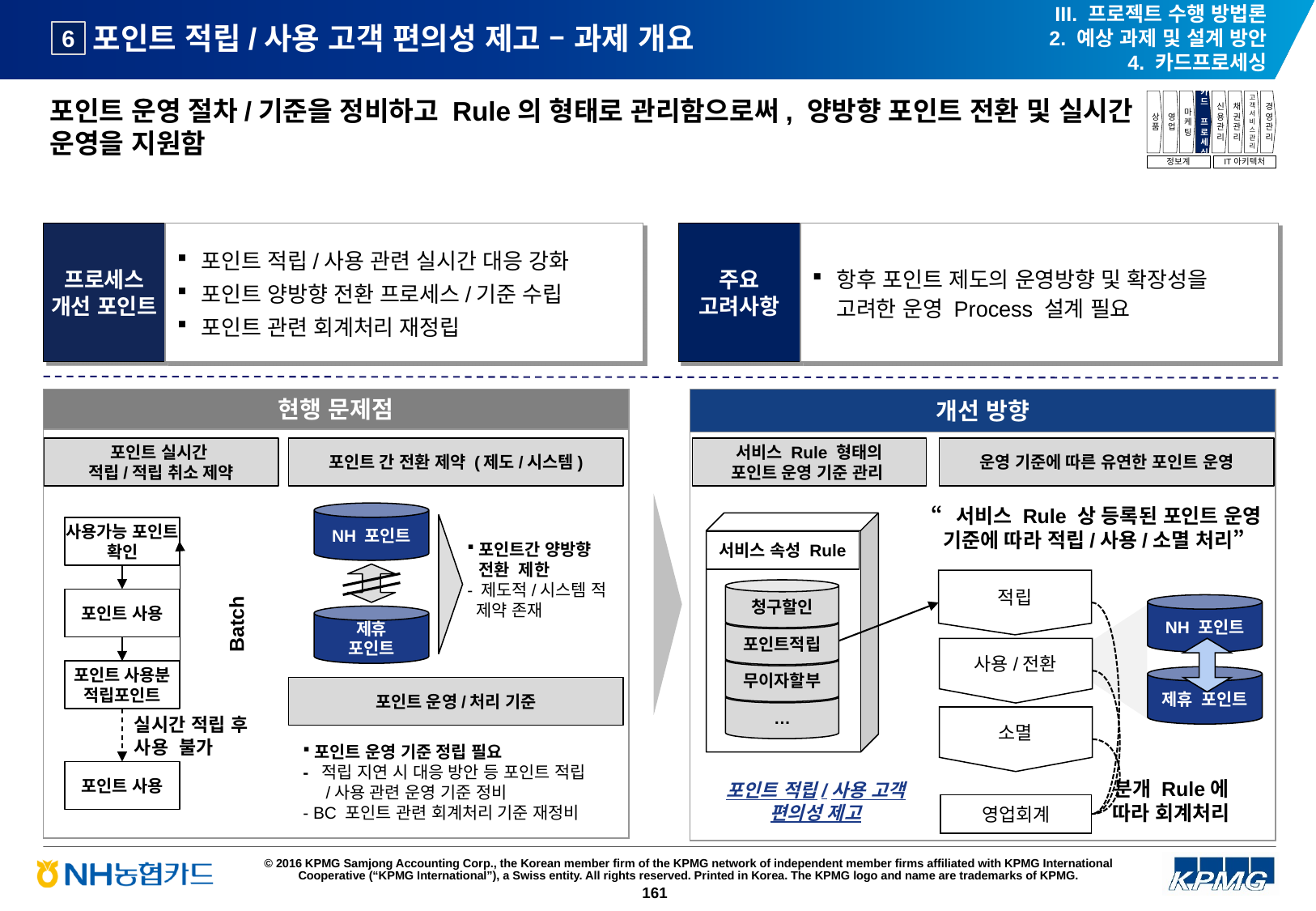

III. 프로젝트 수행 방법론
2. 예상 과제 및 설계 방안
4. 카드프로세싱
# 포인트 적립/사용 고객 편의성 제고 – 과제 개요
6
포인트 운영 절차/기준을 정비하고 Rule의 형태로 관리함으로써, 양방향 포인트 전환 및 실시간 운영을 지원함
상품
영업
마케팅
카드
프로세싱
신용관리
채권관리
고객서비스관리
경영관리
정보계
IT아키텍처
프로세스 개선 포인트
포인트 적립/사용 관련 실시간 대응 강화
포인트 양방향 전환 프로세스/기준 수립
포인트 관련 회계처리 재정립
주요 고려사항
항후 포인트 제도의 운영방향 및 확장성을
고려한 운영 Process 설계 필요
개선 방향

현행 문제점

포인트 실시간
적립/적립 취소 제약
포인트 간 전환 제약 (제도/시스템)
서비스 Rule 형태의
포인트 운영 기준 관리
운영 기준에 따른 유연한 포인트 운영
“서비스 Rule 상 등록된 포인트 운영 기준에 따라 적립/사용/소멸 처리”
NH 포인트

사용가능 포인트 확인
서비스 속성 Rule
포인트간 양방향
전환  제한
- 제도적/시스템 적
  제약 존재

적립

청구할인
포인트 사용

NH 포인트
Batch
제휴
포인트
포인트적립

사용/전환
무이자할부
포인트 사용분
적립포인트
제휴  포인트
포인트 운영/처리 기준
…
소멸
실시간 적립 후
사용  불가
포인트 운영 기준 정립 필요
-  적립 지연 시 대응 방안 등 포인트 적립
    /사용 관련 운영 기준 정비
- BC 포인트 관련 회계처리 기준 재정비
포인트 사용
분개 Rule에
따라 회계처리
포인트 적립/사용 고객 편의성 제고
영업회계